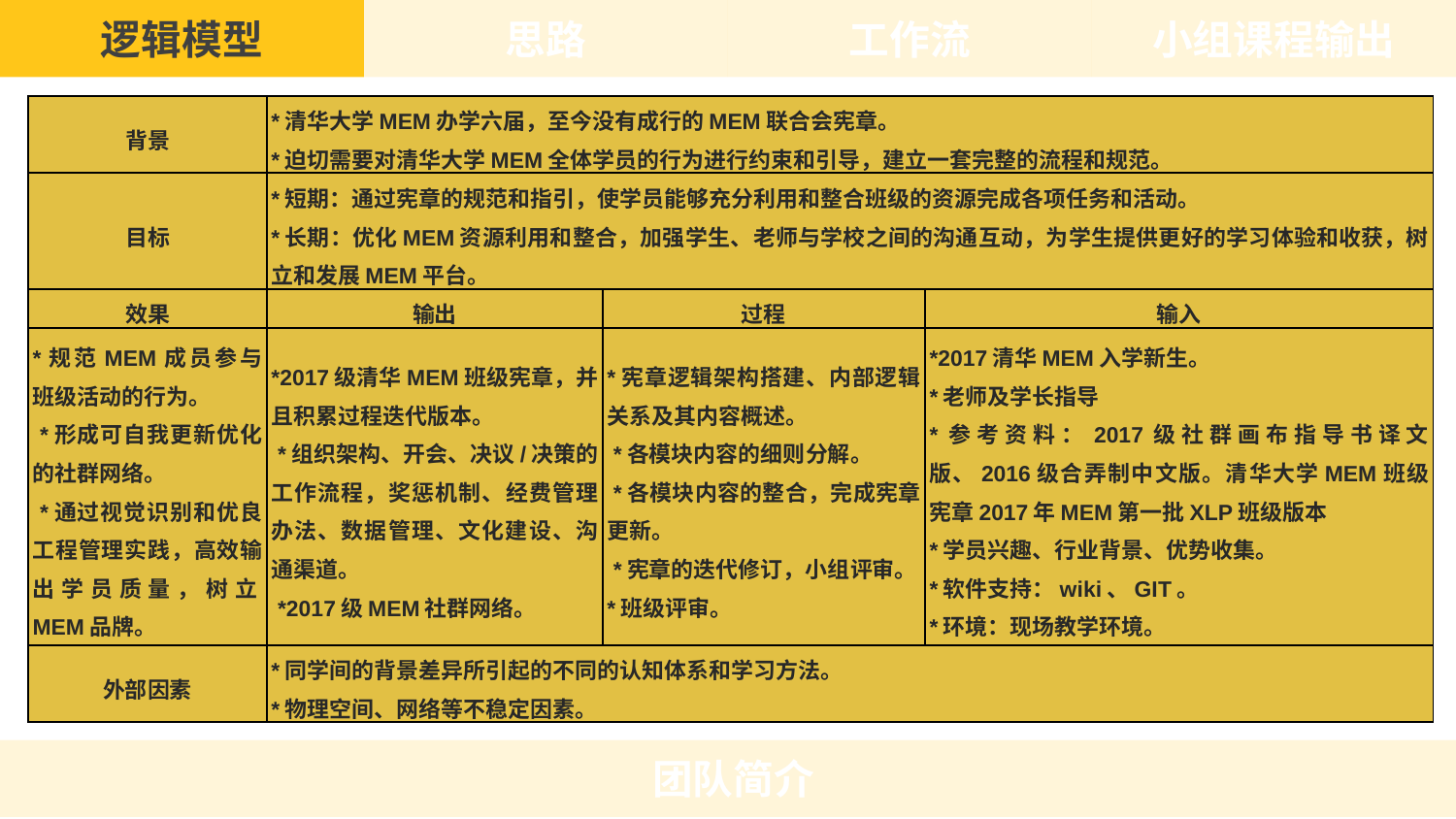

逻辑模型
思路
小组课程输出
工作流
| 背景 | \*清华大学MEM办学六届，至今没有成行的MEM联合会宪章。 \*迫切需要对清华大学MEM全体学员的行为进行约束和引导，建立一套完整的流程和规范。 |  |  |
| --- | --- | --- | --- |
| 目标 | \*短期：通过宪章的规范和指引，使学员能够充分利用和整合班级的资源完成各项任务和活动。 \*长期：优化MEM资源利用和整合，加强学生、老师与学校之间的沟通互动，为学生提供更好的学习体验和收获，树立和发展MEM平台。 |  |  |
| 效果 | 输出 | 过程 | 输入 |
| \*规范MEM成员参与班级活动的行为。 \*形成可自我更新优化的社群网络。 \*通过视觉识别和优良工程管理实践，高效输出学员质量，树立MEM品牌。 | \*2017级清华MEM班级宪章，并且积累过程迭代版本。  \*组织架构、开会、决议/决策的工作流程，奖惩机制、经费管理办法、数据管理、文化建设、沟通渠道。  \*2017级MEM社群网络。 | \*宪章逻辑架构搭建、内部逻辑关系及其内容概述。  \*各模块内容的细则分解。  \*各模块内容的整合，完成宪章更新。  \*宪章的迭代修订，小组评审。 \*班级评审。 | \*2017清华MEM入学新生。 \*老师及学长指导 \*参考资料：2017级社群画布指导书译文版、2016级合弄制中文版。清华大学MEM班级宪章2017年MEM第一批XLP班级版本 \*学员兴趣、行业背景、优势收集。 \*软件支持：wiki、GIT。 \*环境：现场教学环境。 |
| 外部因素 | \*同学间的背景差异所引起的不同的认知体系和学习方法。 \*物理空间、网络等不稳定因素。 |  |  |
团队简介